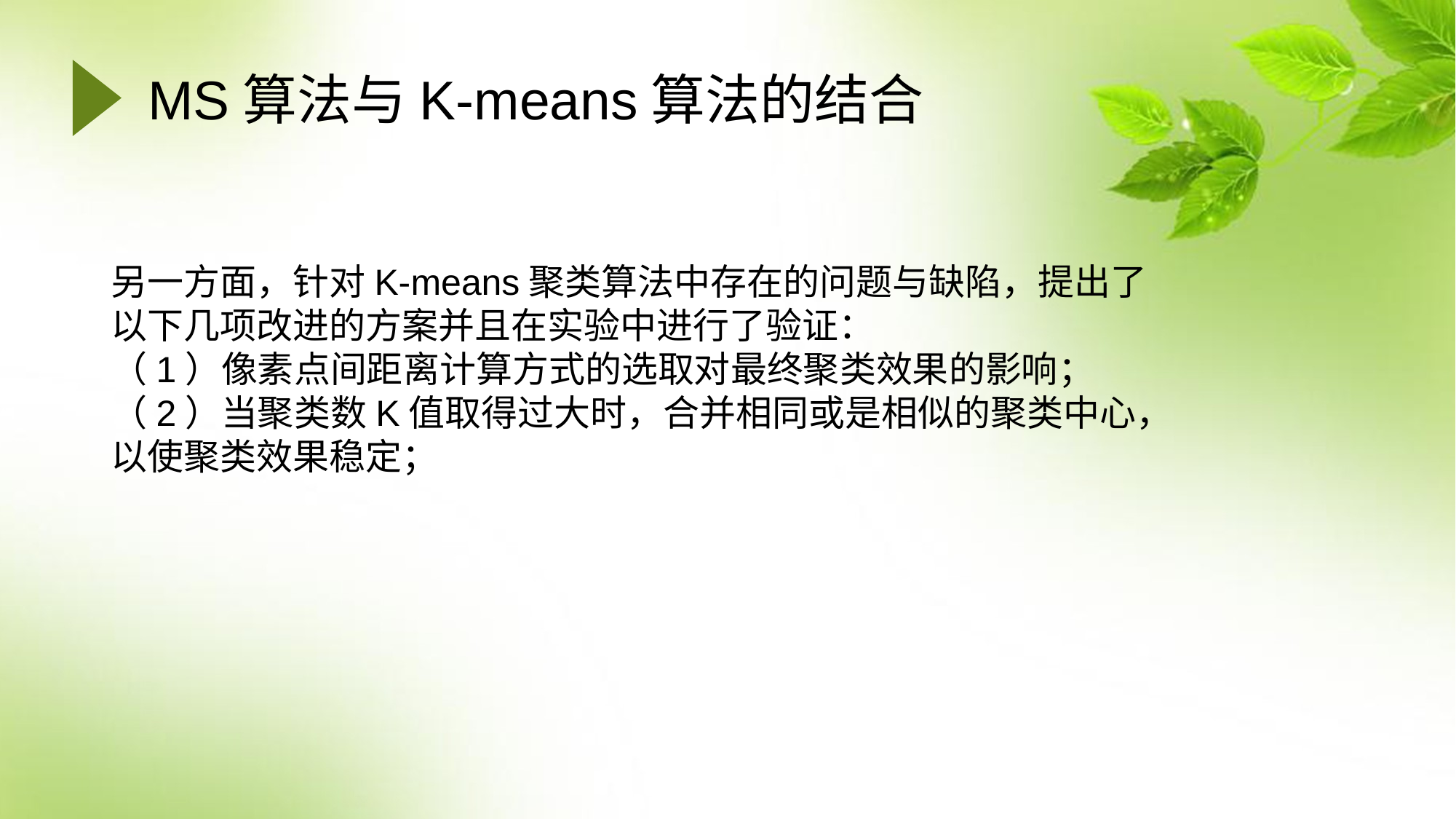

# MS算法与K-means算法的结合
另一方面，针对K-means聚类算法中存在的问题与缺陷，提出了以下几项改进的方案并且在实验中进行了验证：
（1）像素点间距离计算方式的选取对最终聚类效果的影响；
（2）当聚类数K值取得过大时，合并相同或是相似的聚类中心，以使聚类效果稳定；